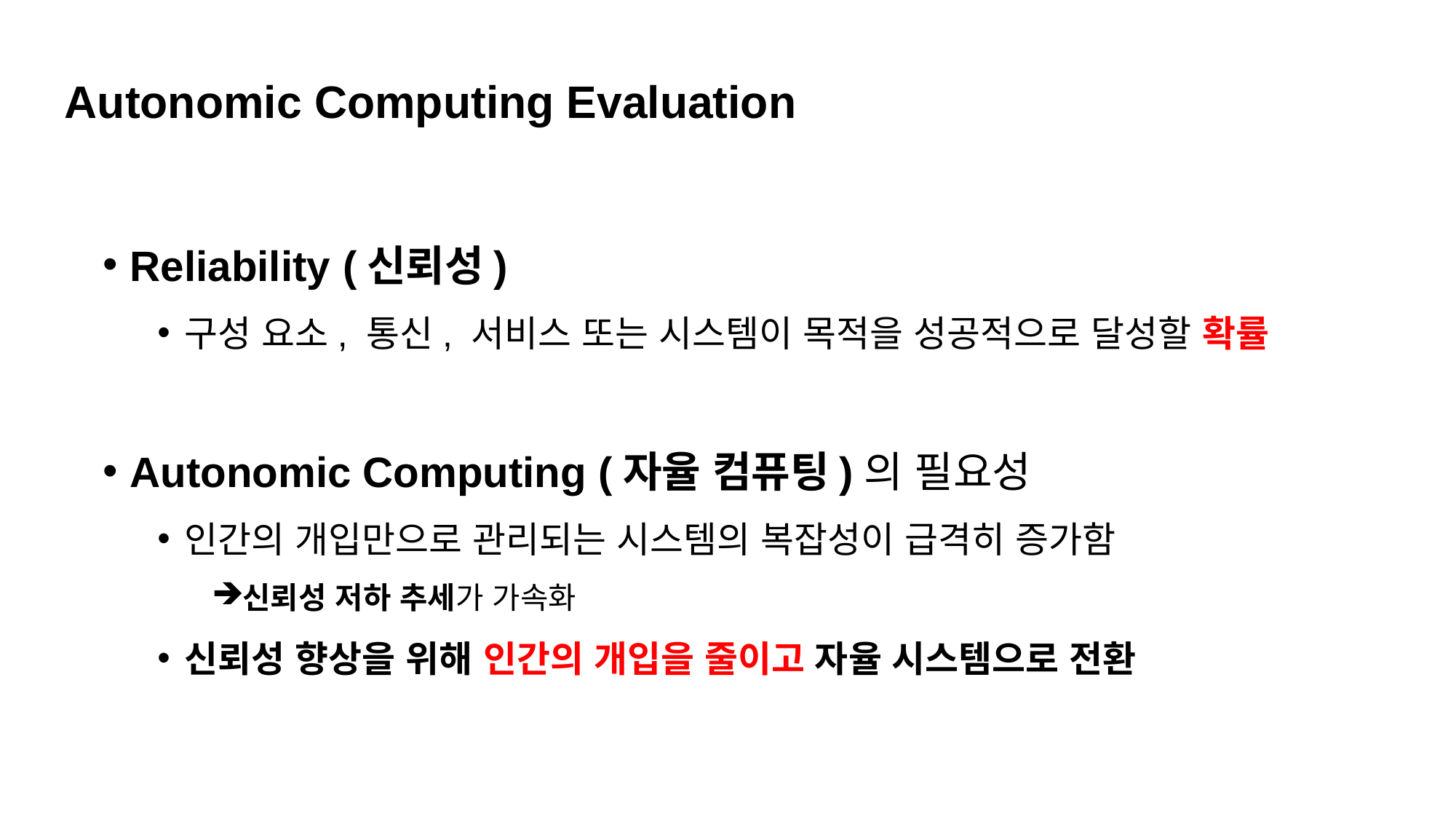

# Autonomic Computing Evaluation
Reliability (신뢰성)
구성 요소, 통신, 서비스 또는 시스템이 목적을 성공적으로 달성할 확률

Autonomic Computing (자율 컴퓨팅)의 필요성
인간의 개입만으로 관리되는 시스템의 복잡성이 급격히 증가함
신뢰성 저하 추세가 가속화
신뢰성 향상을 위해 인간의 개입을 줄이고 자율 시스템으로 전환